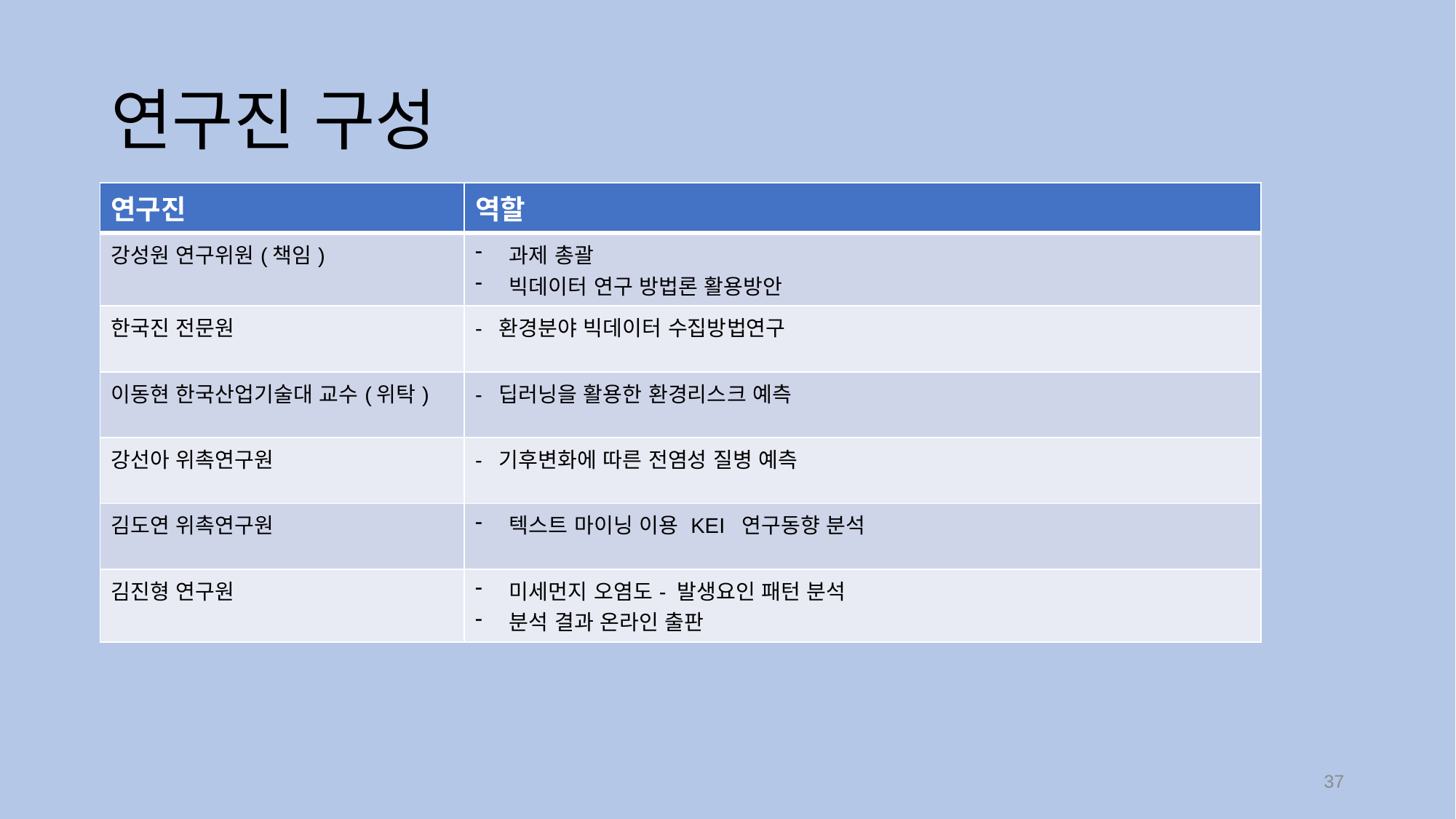

# 연구진 구성
| 연구진 | 역할 |
| --- | --- |
| 강성원 연구위원(책임) | 과제 총괄 빅데이터 연구 방법론 활용방안 |
| 한국진 전문원 | - 환경분야 빅데이터 수집방법연구 |
| 이동현 한국산업기술대 교수(위탁) | - 딥러닝을 활용한 환경리스크 예측 |
| 강선아 위촉연구원 | - 기후변화에 따른 전염성 질병 예측 |
| 김도연 위촉연구원 | 텍스트 마이닝 이용 KEI 연구동향 분석 |
| 김진형 연구원 | 미세먼지 오염도- 발생요인 패턴 분석 분석 결과 온라인 출판 |
37